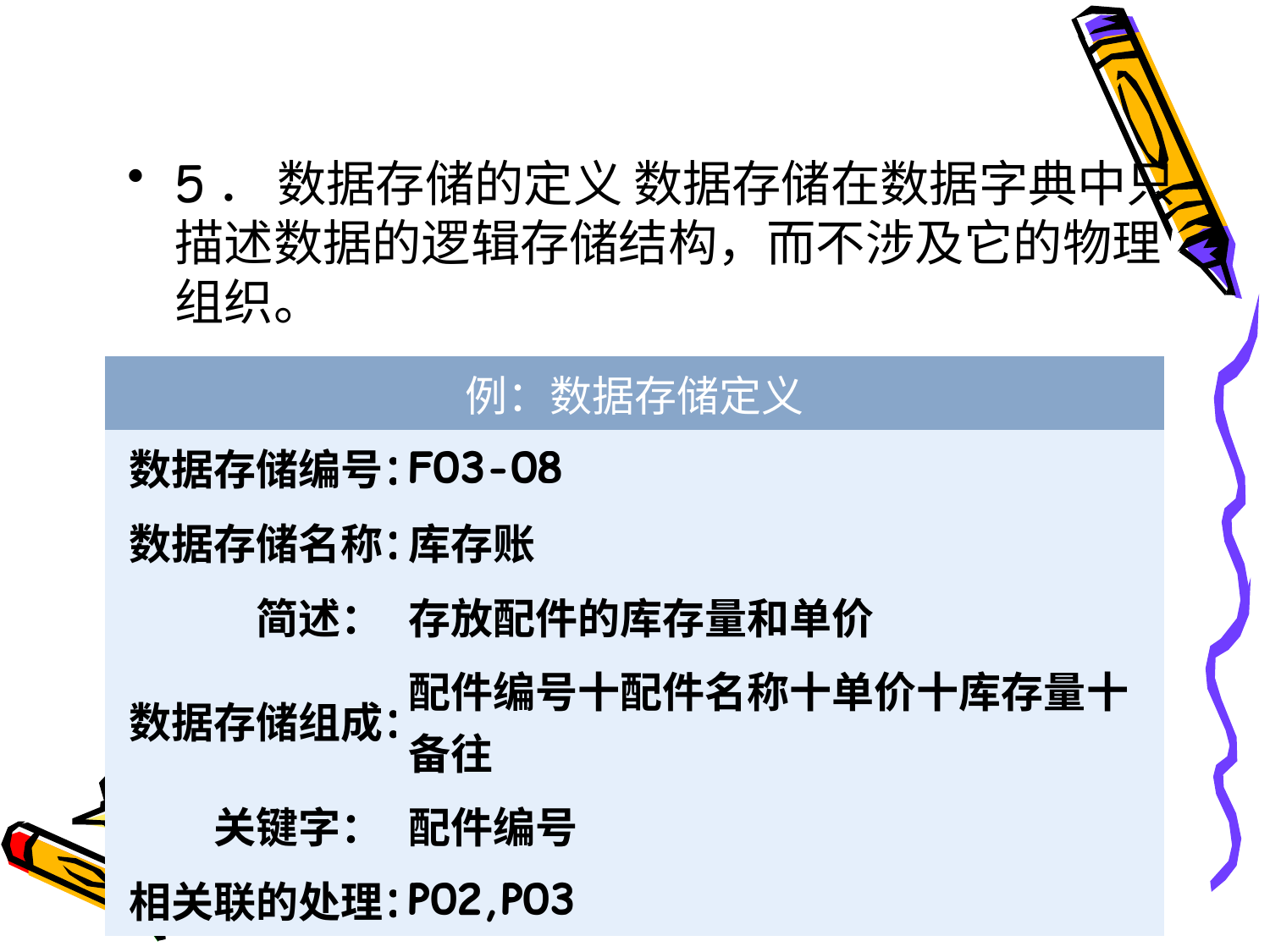

#
5． 数据存储的定义 数据存储在数据字典中只描述数据的逻辑存储结构，而不涉及它的物理组织。
| 例：数据存储定义 |  |
| --- | --- |
| 数据存储编号： | F03-08 |
| 数据存储名称： | 库存账 |
| 简述： | 存放配件的库存量和单价 |
| 数据存储组成： | 配件编号十配件名称十单价十库存量十备往 |
| 关键字： | 配件编号 |
| 相关联的处理： | P02,P03 |
| 表5.6 数据存储定义 |  |